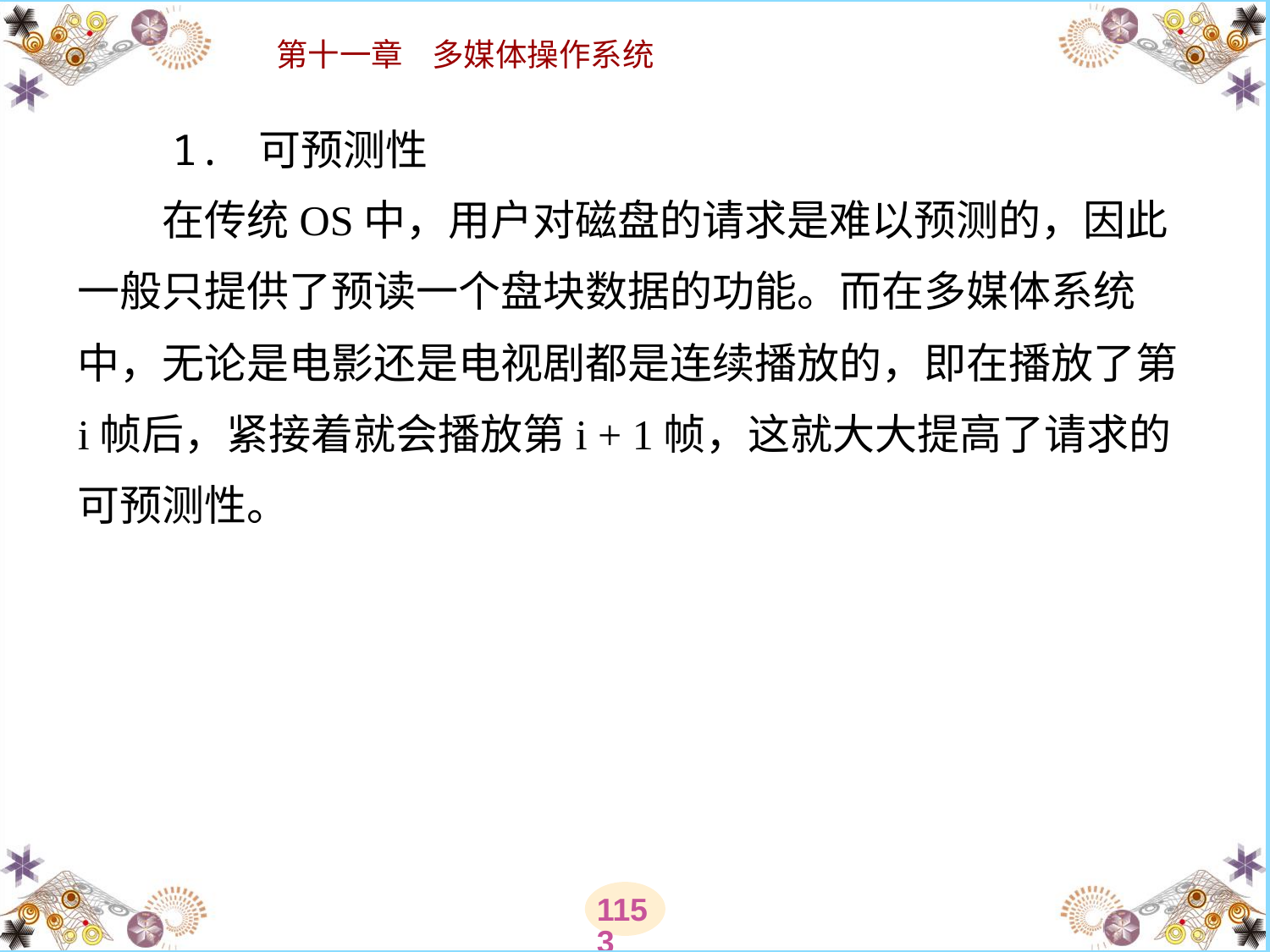

# 1. 可预测性 　　在传统OS中，用户对磁盘的请求是难以预测的，因此一般只提供了预读一个盘块数据的功能。而在多媒体系统中，无论是电影还是电视剧都是连续播放的，即在播放了第i帧后，紧接着就会播放第i + 1帧，这就大大提高了请求的可预测性。